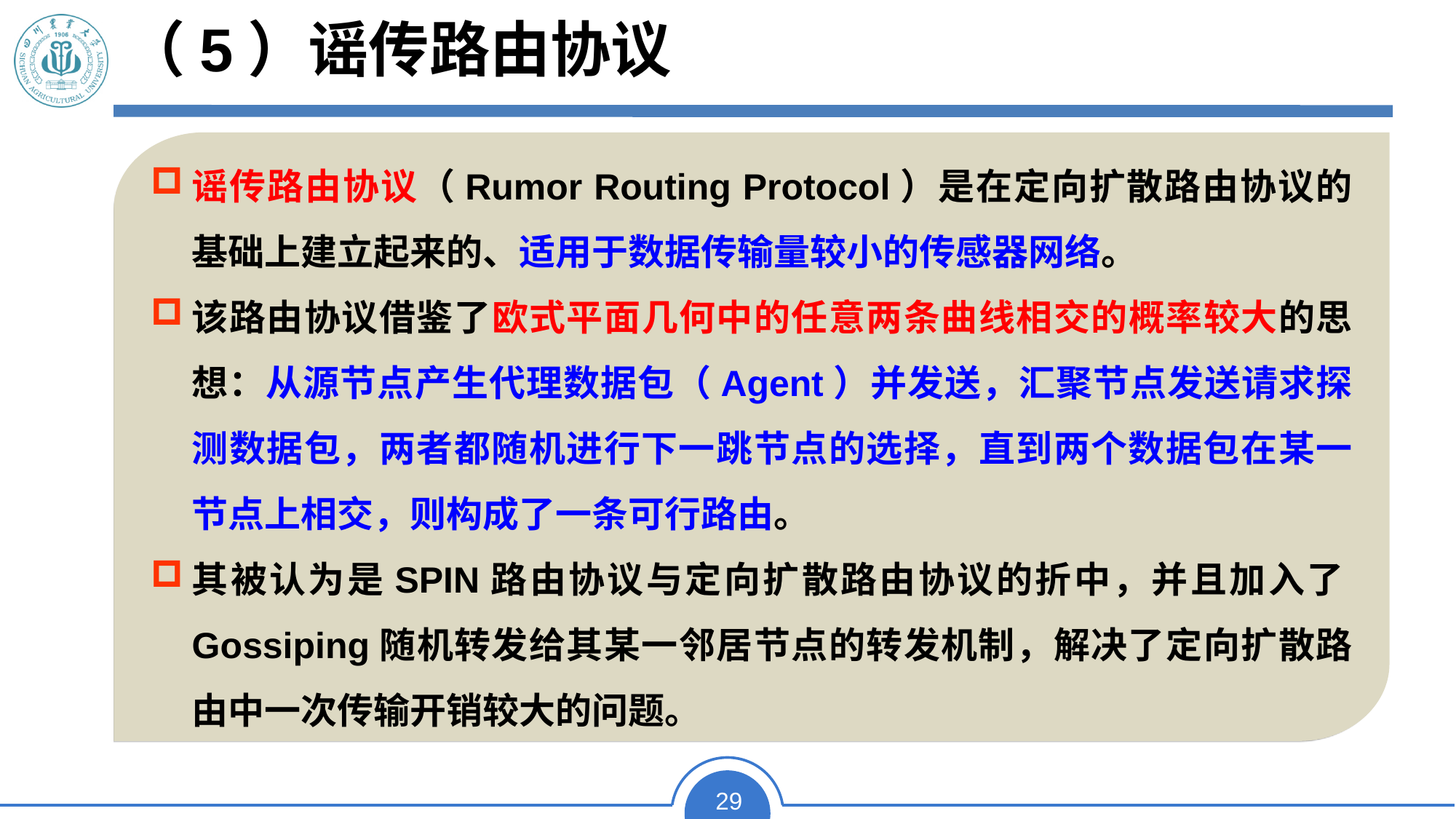

# （5）谣传路由协议
谣传路由协议（Rumor Routing Protocol）是在定向扩散路由协议的基础上建立起来的、适用于数据传输量较小的传感器网络。
该路由协议借鉴了欧式平面几何中的任意两条曲线相交的概率较大的思想：从源节点产生代理数据包（Agent）并发送，汇聚节点发送请求探测数据包，两者都随机进行下一跳节点的选择，直到两个数据包在某一节点上相交，则构成了一条可行路由。
其被认为是SPIN路由协议与定向扩散路由协议的折中，并且加入了Gossiping随机转发给其某一邻居节点的转发机制，解决了定向扩散路由中一次传输开销较大的问题。